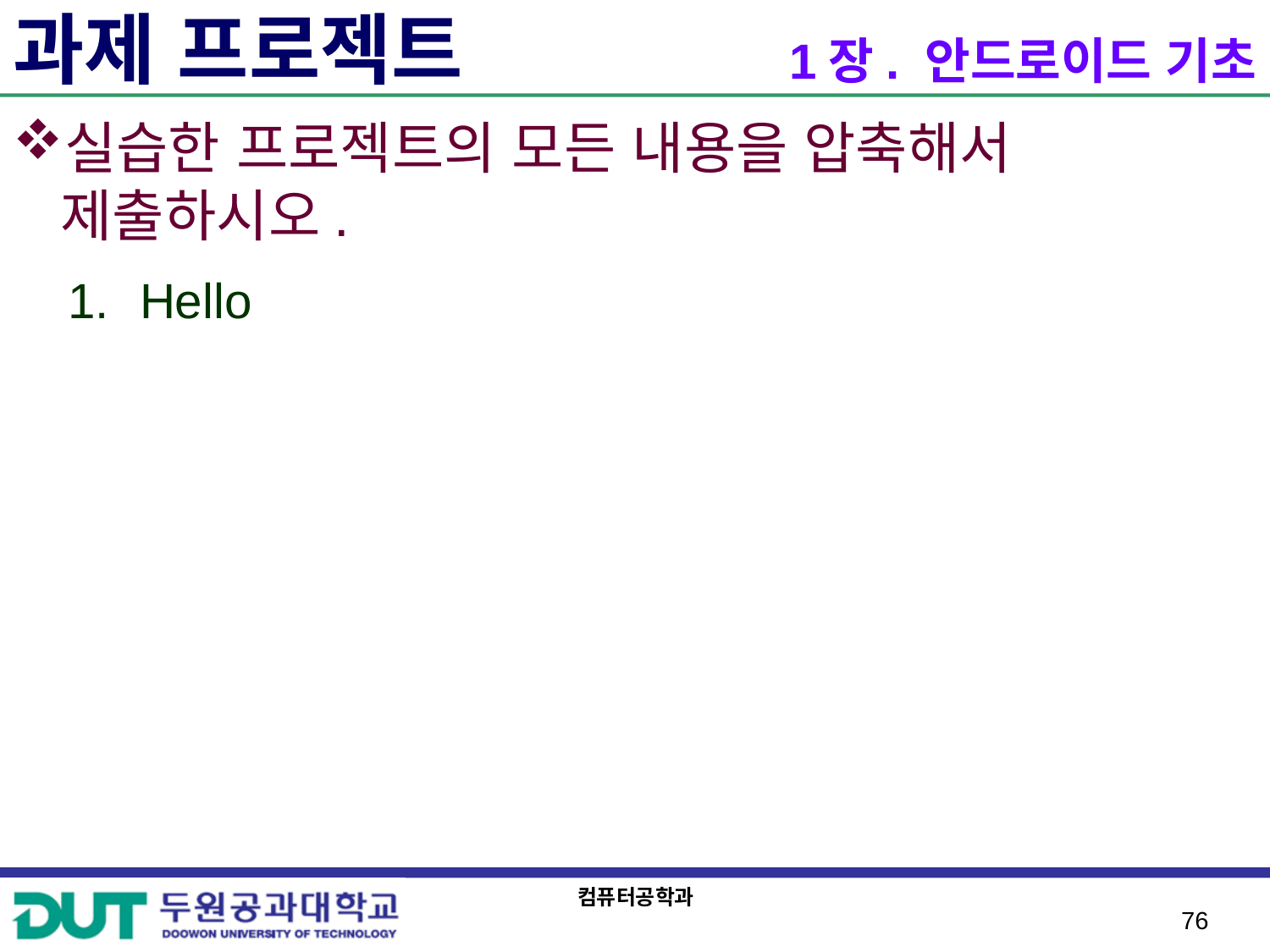

# 과제 프로젝트
1장. 안드로이드 기초
실습한 프로젝트의 모든 내용을 압축해서 제출하시오.
Hello